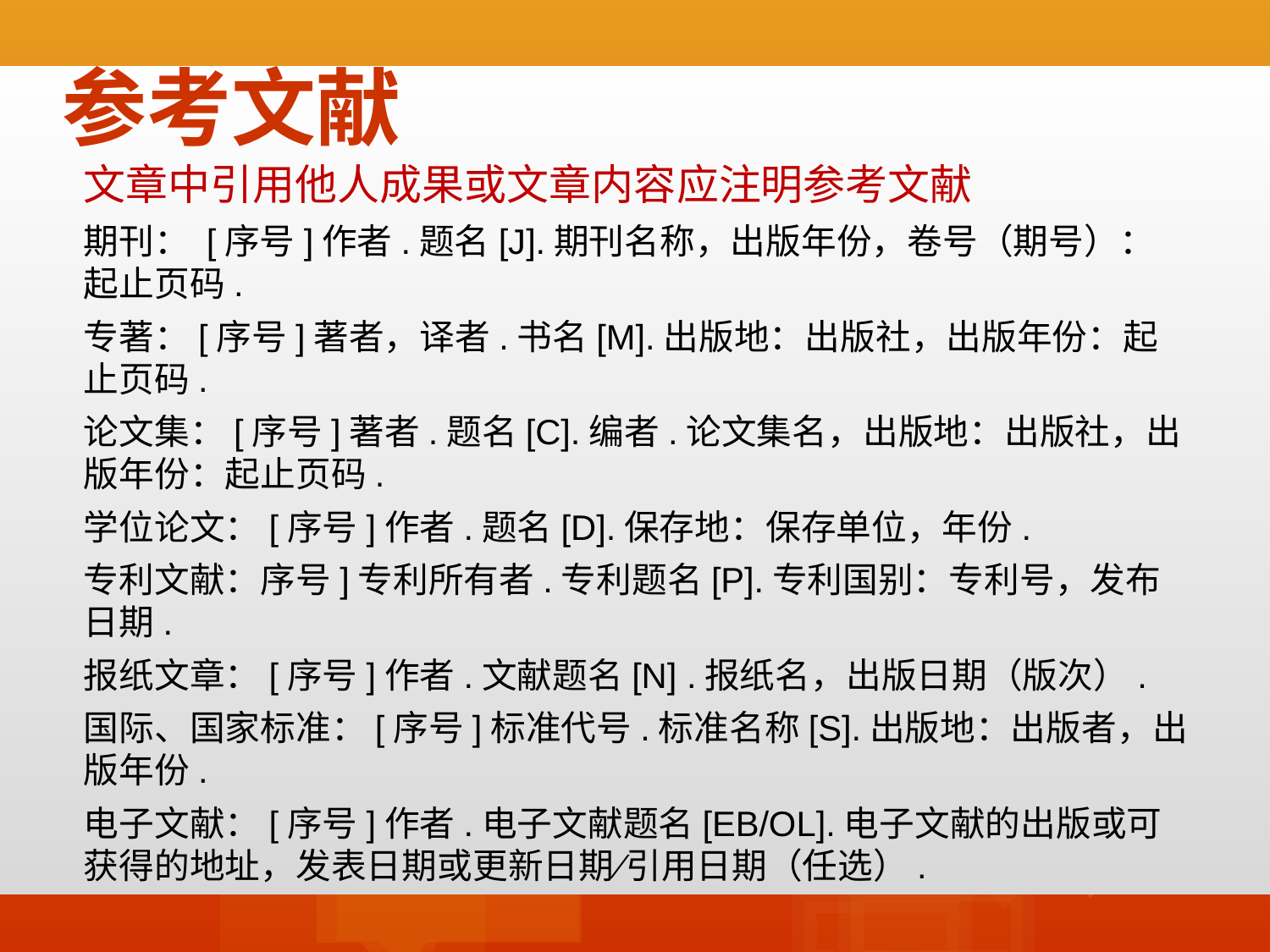

# 参考文献
文章中引用他人成果或文章内容应注明参考文献
期刊： [序号]作者.题名[J].期刊名称，出版年份，卷号（期号）：起止页码.
专著：[序号]著者，译者.书名[M].出版地：出版社，出版年份：起止页码.
论文集：[序号]著者.题名[C].编者.论文集名，出版地：出版社，出版年份：起止页码.
学位论文：[序号]作者.题名[D].保存地：保存单位，年份.
专利文献：序号]专利所有者.专利题名[P].专利国别：专利号，发布日期.
报纸文章：[序号]作者.文献题名[N] .报纸名，出版日期（版次）.
国际、国家标准：[序号]标准代号.标准名称[S].出版地：出版者，出版年份.
电子文献：[序号]作者.电子文献题名[EB/OL].电子文献的出版或可获得的地址，发表日期或更新日期∕引用日期（任选）.